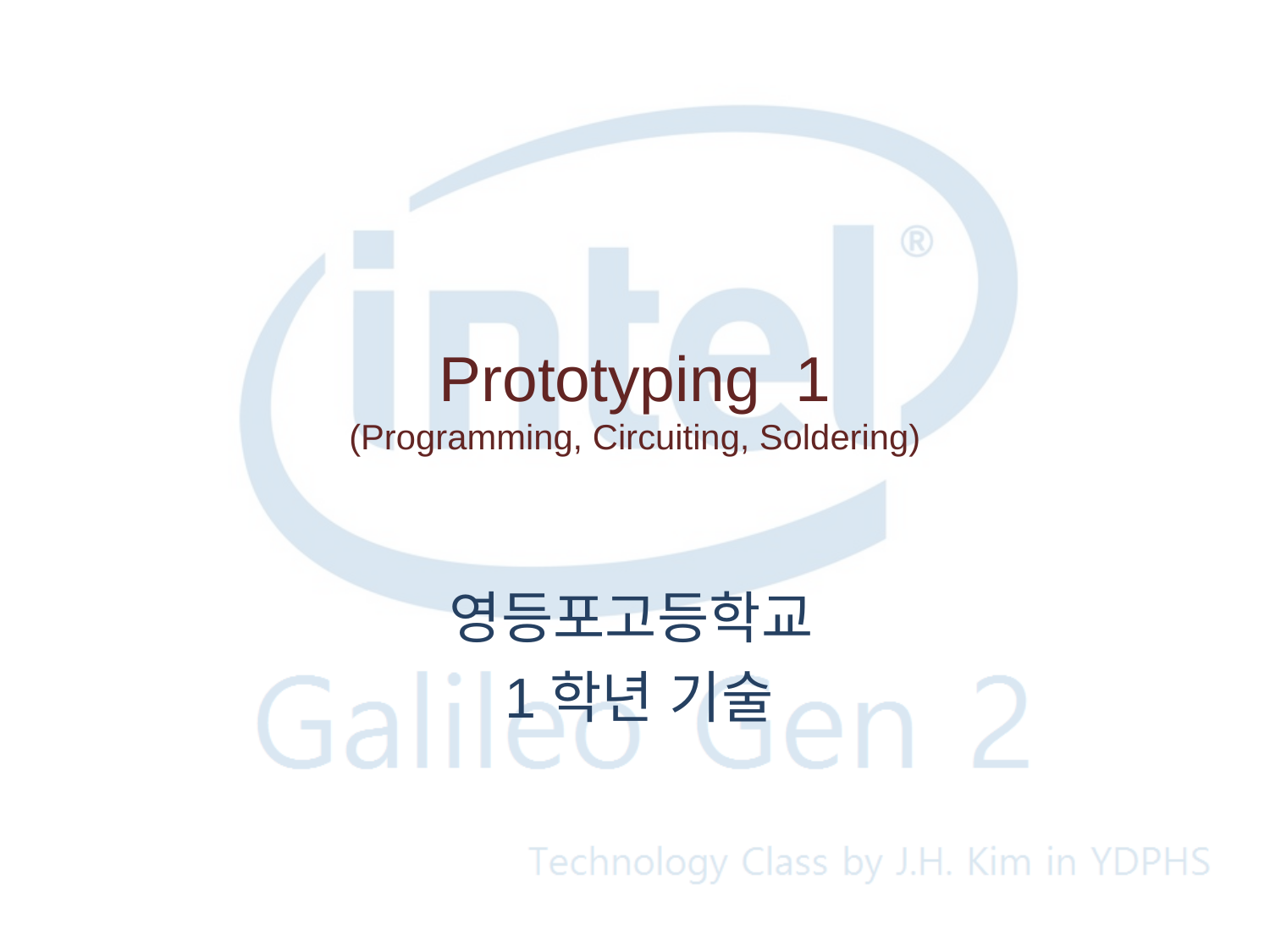

# Prototyping  1 (Programming, Circuiting, Soldering)
영등포고등학교
1학년 기술